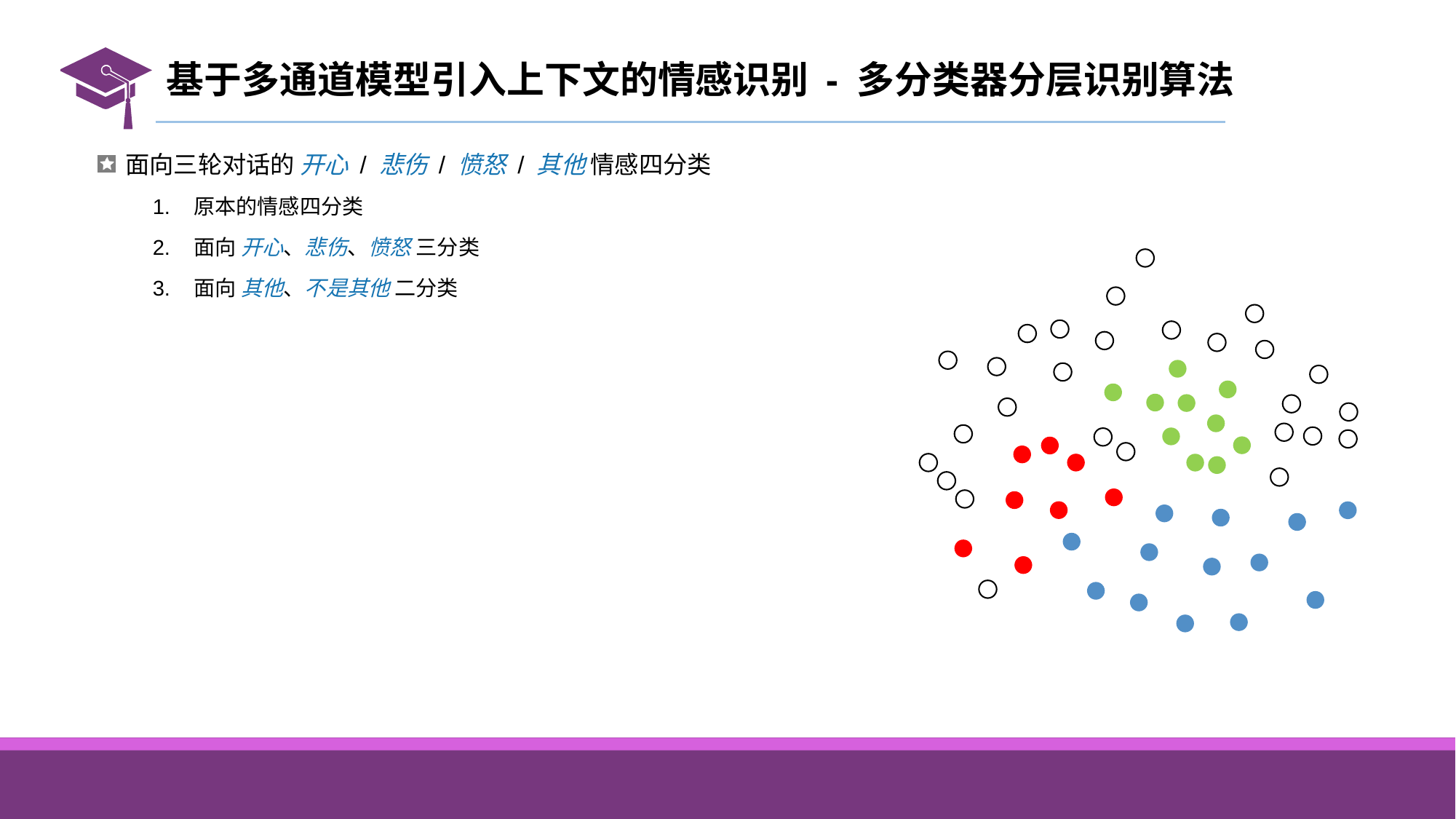

# 基于多通道模型引入上下文的情感识别 - 多分类器分层识别算法

面向三轮对话的 开心 / 悲伤 / 愤怒 / 其他 情感四分类
原本的情感四分类
面向 开心、悲伤、愤怒 三分类
面向 其他、不是其他 二分类